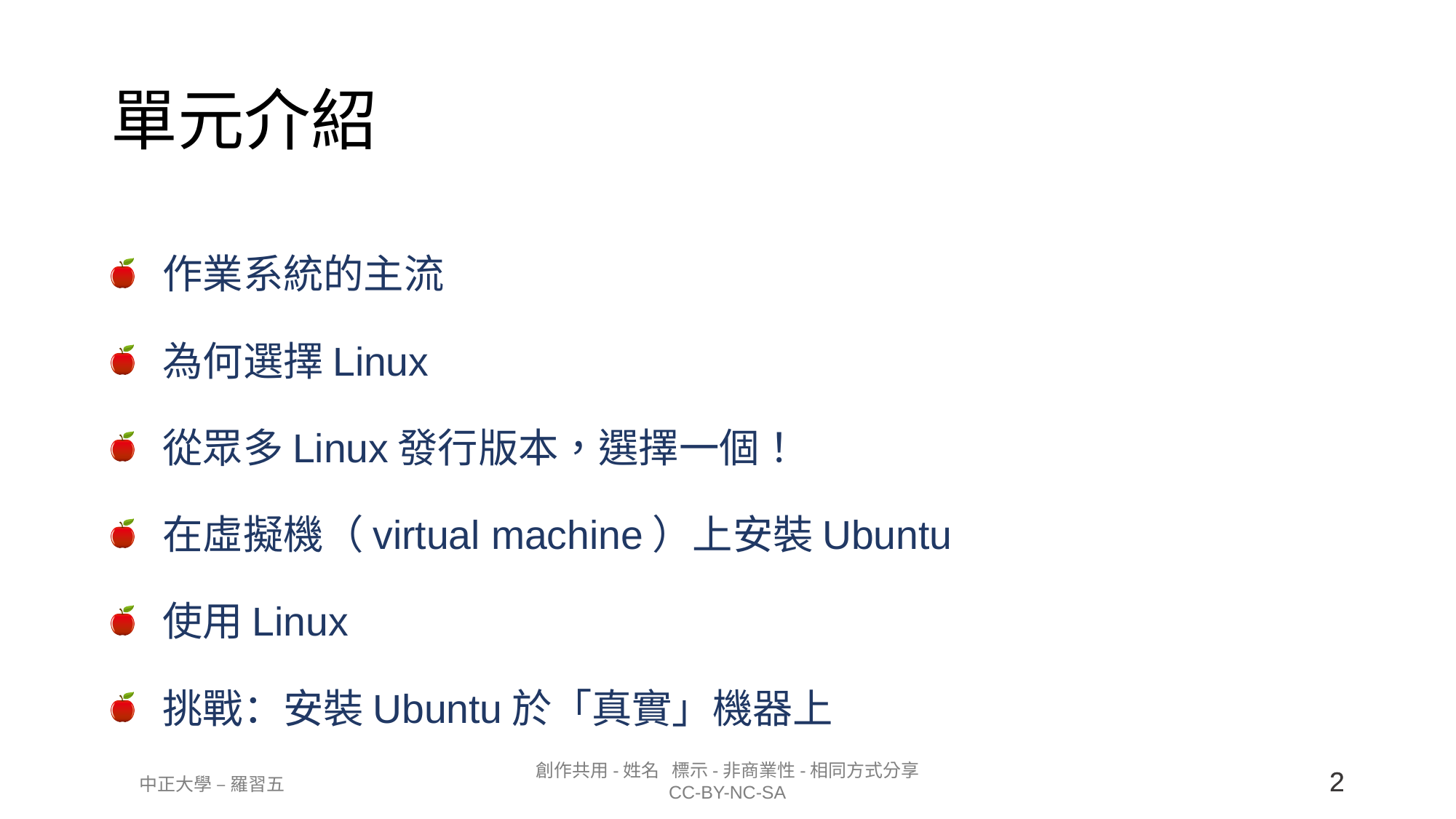

# 單元介紹
作業系統的主流
為何選擇Linux
從眾多Linux發行版本，選擇一個！
在虛擬機（virtual machine）上安裝Ubuntu
使用Linux
挑戰：安裝Ubuntu於「真實」機器上